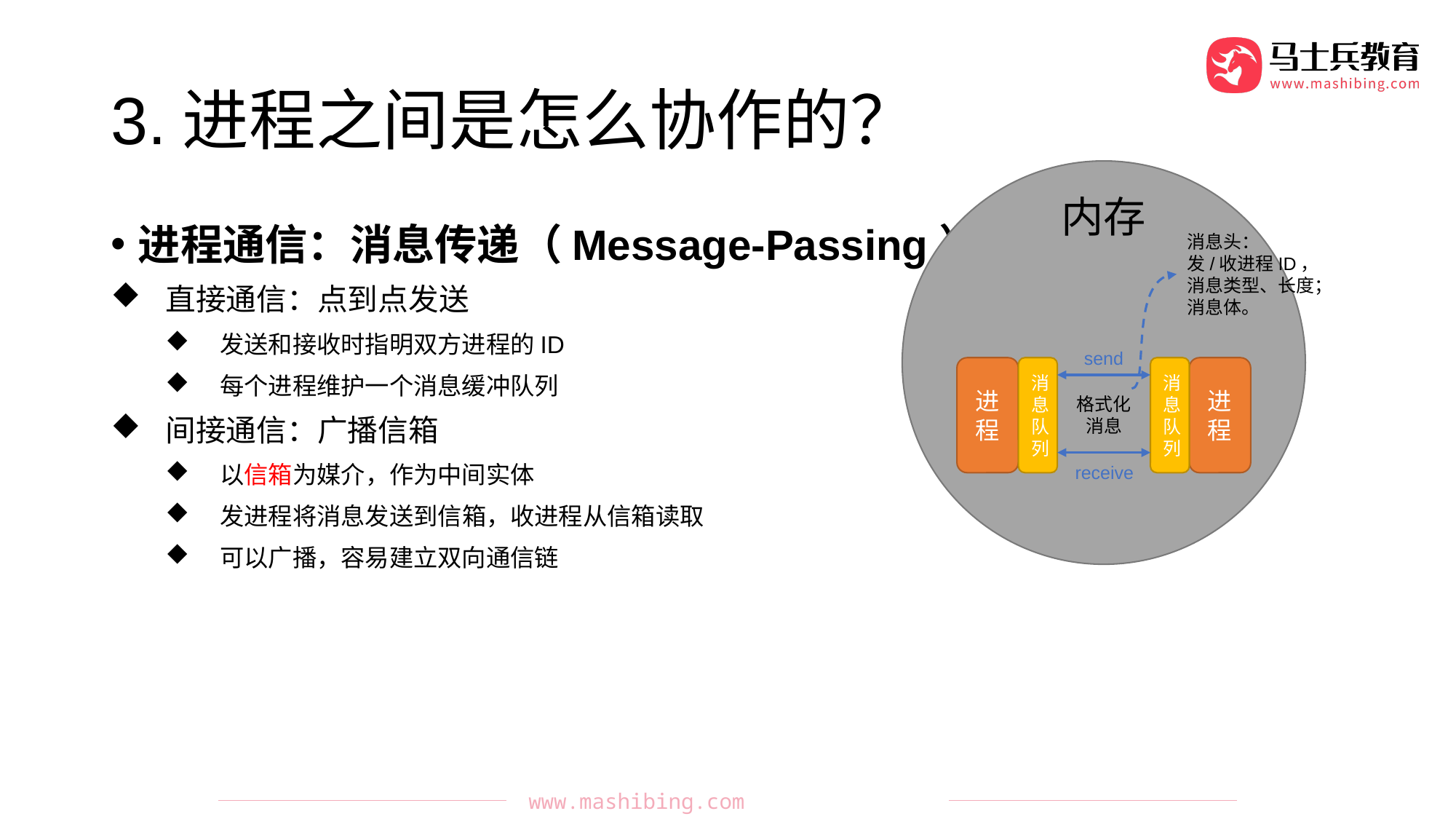

# 3.进程之间是怎么协作的？

内存
消息队列
进程
进程
消息队列
进程通信：消息传递（Message-Passing）
直接通信：点到点发送
发送和接收时指明双方进程的ID
每个进程维护一个消息缓冲队列
间接通信：广播信箱
以信箱为媒介，作为中间实体
发进程将消息发送到信箱，收进程从信箱读取
可以广播，容易建立双向通信链

消息头：
发/收进程ID，
消息类型、长度；
消息体。
send
格式化
消息
receive